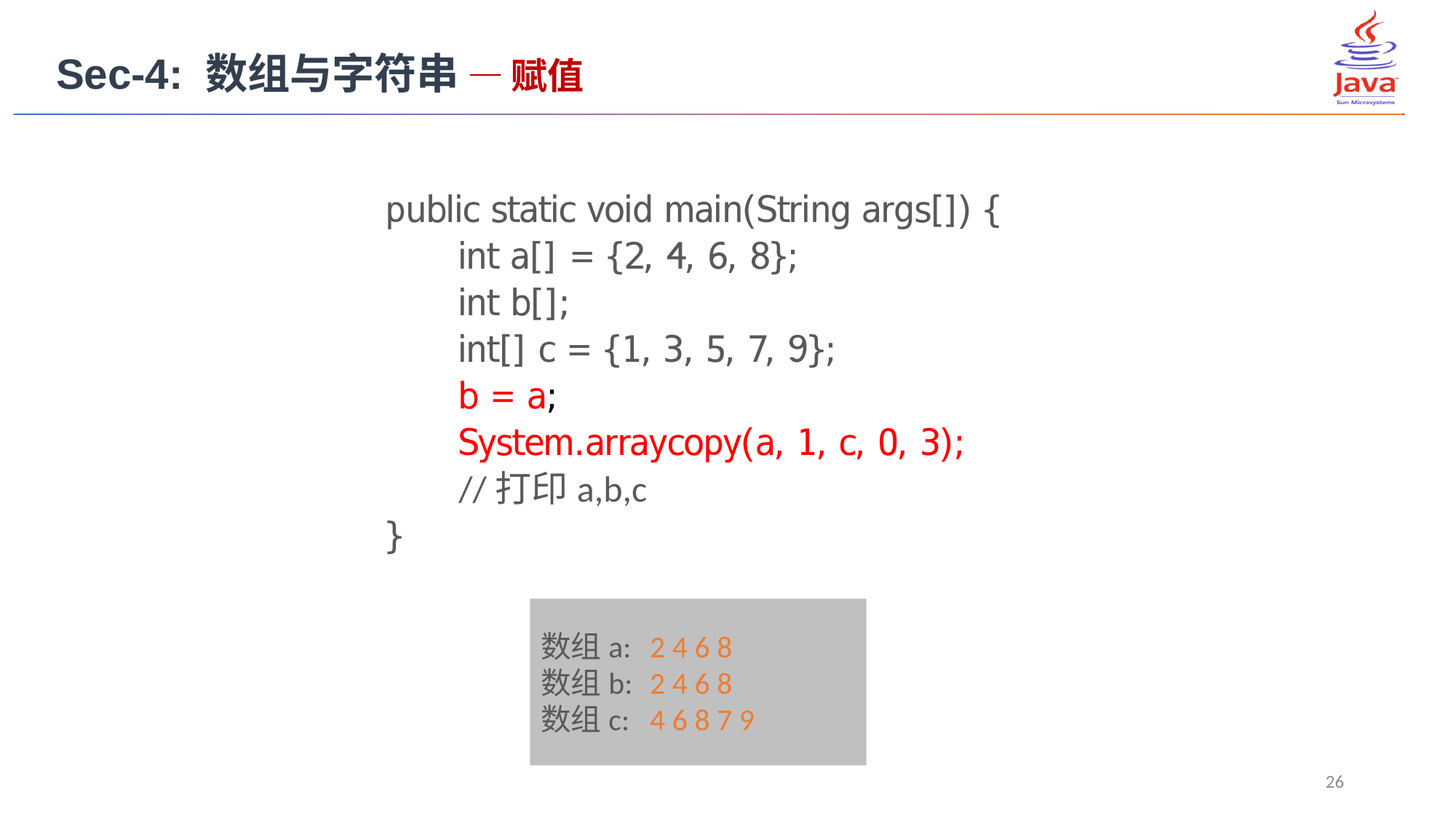

Sec-4: 数组与字符串 — 赋值
public static void main(String args[]) {
	int a[] = {2, 4, 6, 8};
	int b[];
	int[] c = {1, 3, 5, 7, 9};
	b = a;
	System.arraycopy(a, 1, c, 0, 3);
	//打印a,b,c
}
数组a: 	2 4 6 8
数组b: 	2 4 6 8
数组c: 	4 6 8 7 9
26